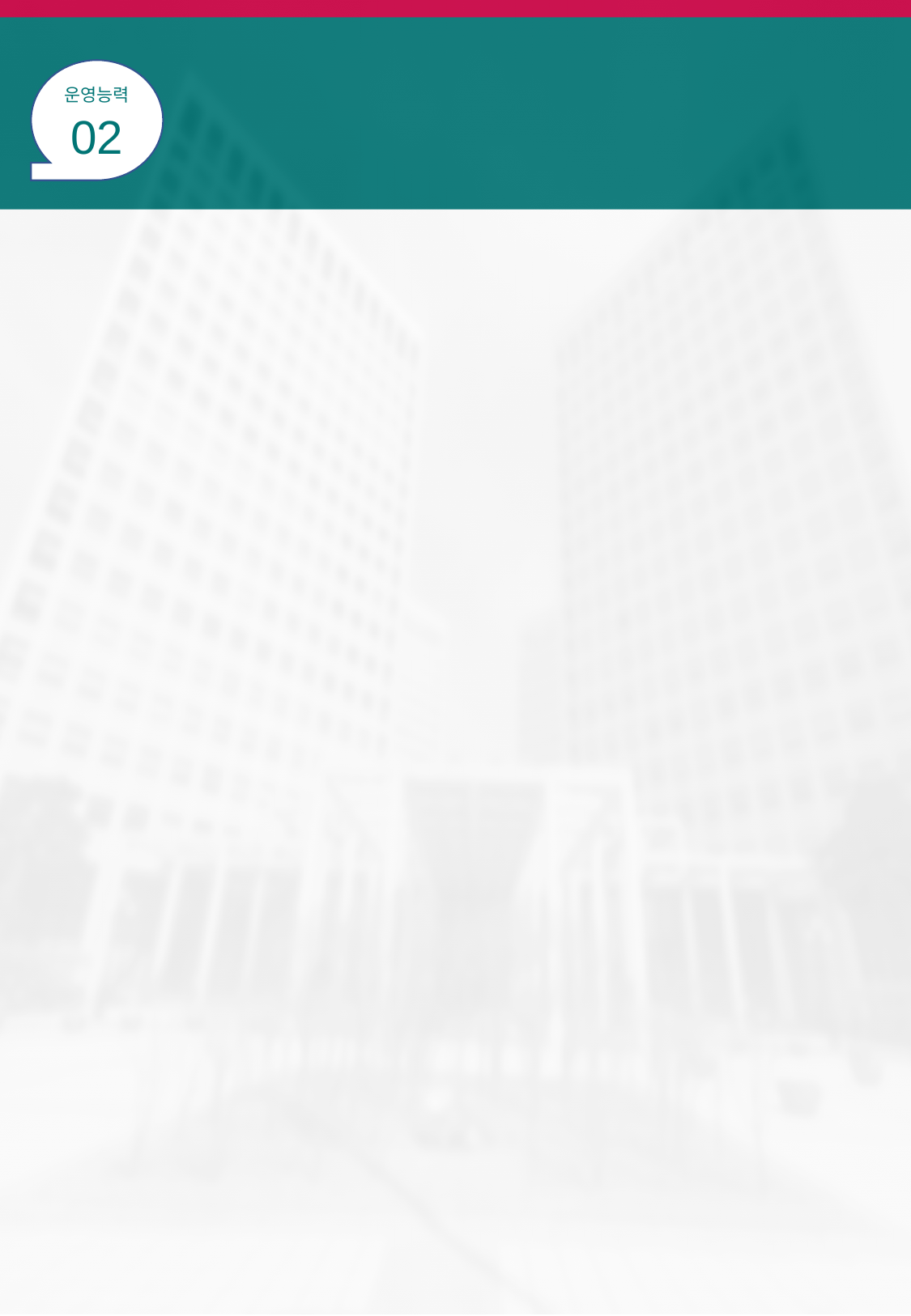

운영능력
02
가. 2022년도 결산서 기준 총매출액 및 신용평가등급
안전한 운영을 위한 기준